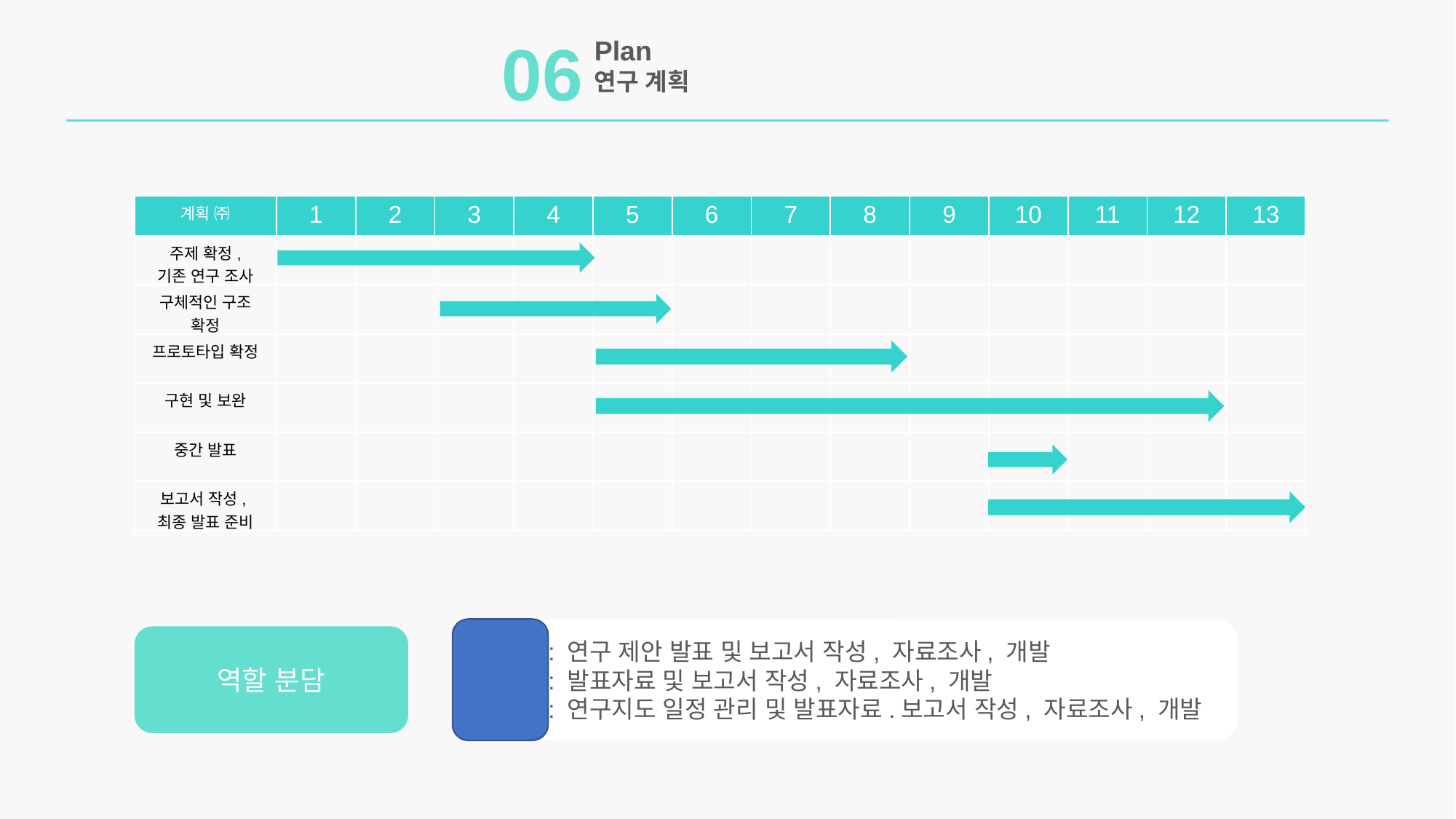

06
Plan
연구 계획

| 계획 ㈜ | 1 | 2 | 3 | 4 | 5 | 6 | 7 | 8 | 9 | 10 | 11 | 12 | 13 |
| --- | --- | --- | --- | --- | --- | --- | --- | --- | --- | --- | --- | --- | --- |
| 주제 확정, 기존 연구 조사 |  |  |  |  |  |  |  |  |  |  |  |  |  |
| 구체적인 구조 확정 |  |  |  |  |  |  |  |  |  |  |  |  |  |
| 프로토타입 확정 |  |  |  |  |  |  |  |  |  |  |  |  |  |
| 구현 및 보완 |  |  |  |  |  |  |  |  |  |  |  |  |  |
| 중간 발표 |  |  |  |  |  |  |  |  |  |  |  |  |  |
| 보고서 작성, 최종 발표 준비 |  |  |  |  |  |  |  |  |  |  |  |  |  |

신준호 : 연구 제안 발표 및 보고서 작성, 자료조사, 개발
이혜지 : 발표자료 및 보고서 작성, 자료조사, 개발
최민수 : 연구지도 일정 관리 및 발표자료.보고서 작성, 자료조사, 개발

역할 분담